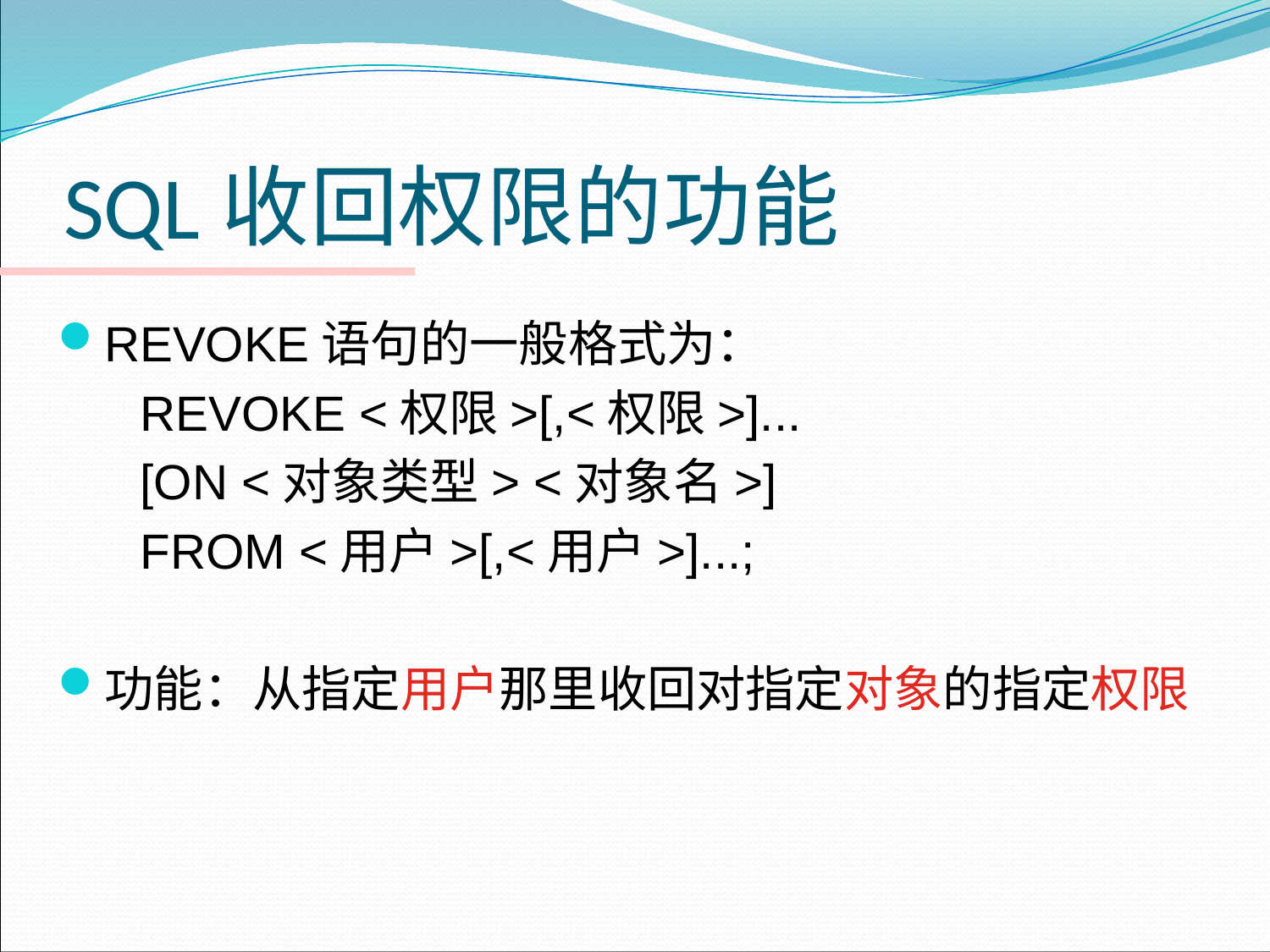

# SQL收回权限的功能
REVOKE语句的一般格式为：
      REVOKE <权限>[,<权限>]...
      [ON <对象类型> <对象名>]
      FROM <用户>[,<用户>]...;

功能：从指定用户那里收回对指定对象的指定权限

470